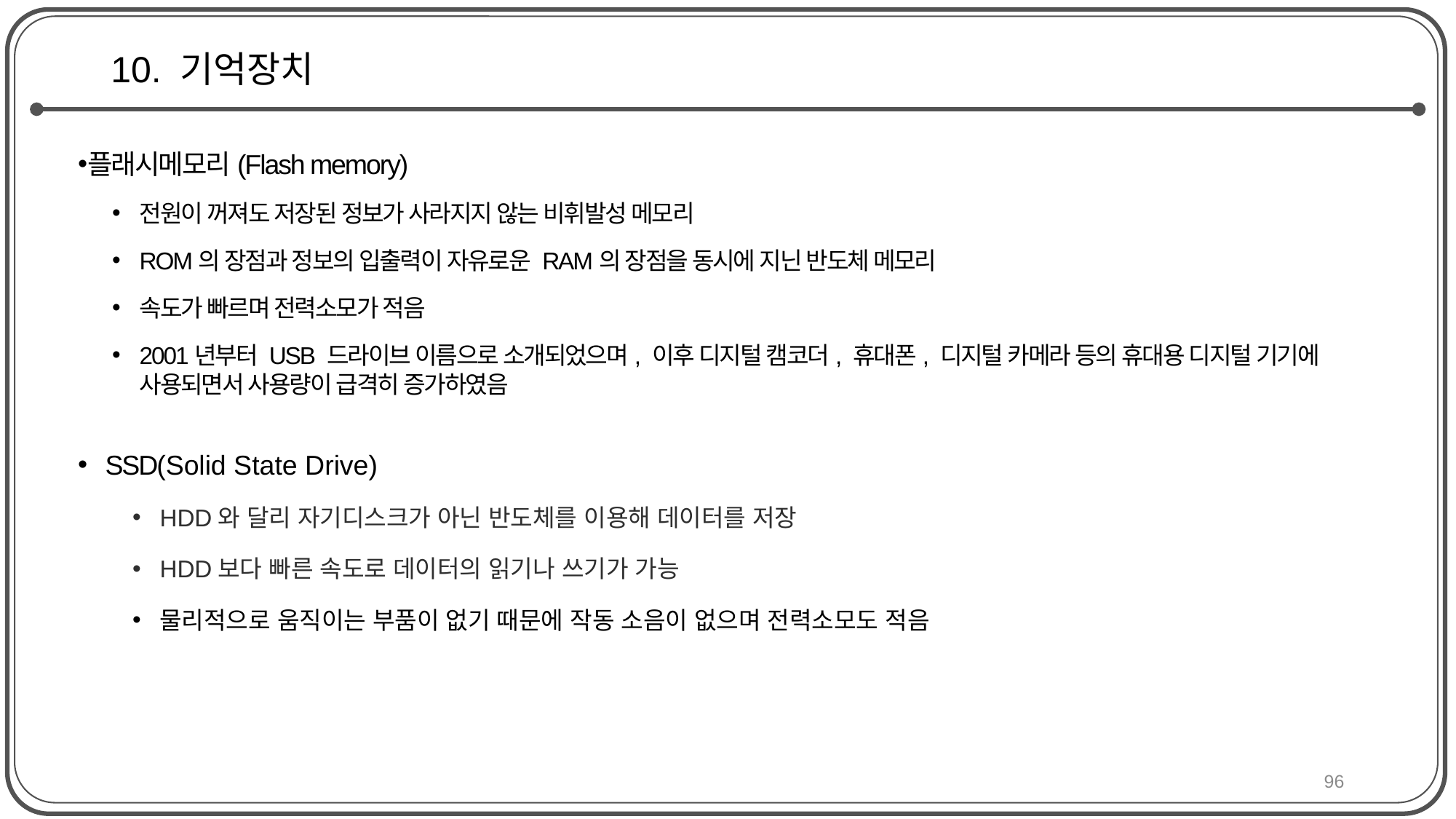

# 10. 기억장치
플래시메모리(Flash memory)
전원이 꺼져도 저장된 정보가 사라지지 않는 비휘발성 메모리
ROM의 장점과 정보의 입출력이 자유로운 RAM의 장점을 동시에 지닌 반도체 메모리
속도가 빠르며 전력소모가 적음
2001년부터 USB 드라이브 이름으로 소개되었으며, 이후 디지털 캠코더, 휴대폰, 디지털 카메라 등의 휴대용 디지털 기기에 사용되면서 사용량이 급격히 증가하였음
SSD(Solid State Drive)
HDD와 달리 자기디스크가 아닌 반도체를 이용해 데이터를 저장
HDD보다 빠른 속도로 데이터의 읽기나 쓰기가 가능
물리적으로 움직이는 부품이 없기 때문에 작동 소음이 없으며 전력소모도 적음

96